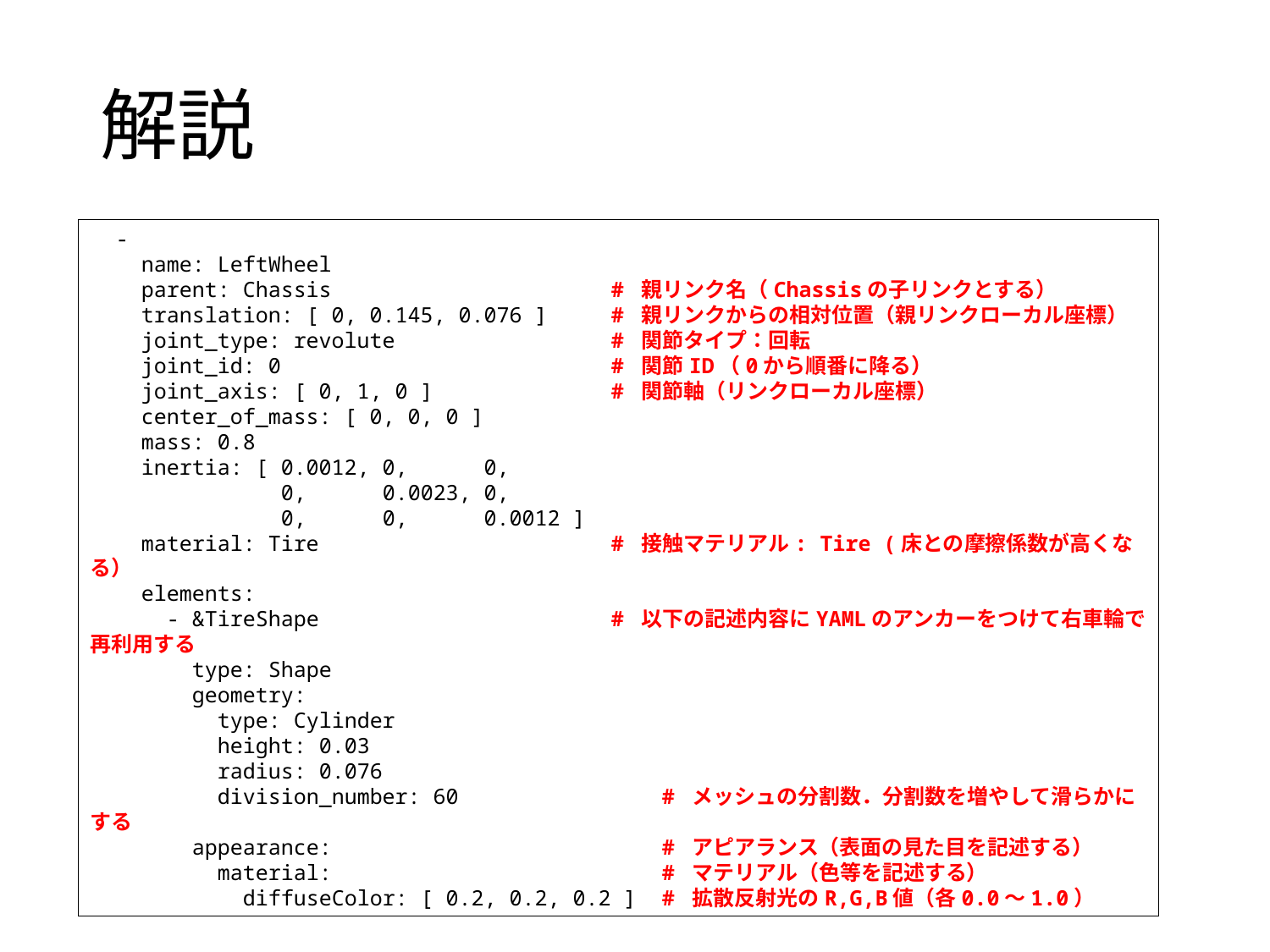

# 解説
  -
    name: LeftWheel
    parent: Chassis                      # 親リンク名（Chassisの子リンクとする）
    translation: [ 0, 0.145, 0.076 ]     # 親リンクからの相対位置（親リンクローカル座標）
    joint_type: revolute                 # 関節タイプ：回転
    joint_id: 0                          # 関節ID（0から順番に降る）
    joint_axis: [ 0, 1, 0 ]              # 関節軸（リンクローカル座標）
    center_of_mass: [ 0, 0, 0 ]
    mass: 0.8
    inertia: [ 0.0012, 0,      0,
               0,      0.0023, 0,
               0,      0,      0.0012 ]
    material: Tire                       # 接触マテリアル: Tire (床との摩擦係数が高くなる）
    elements:
      - &TireShape                       # 以下の記述内容にYAMLのアンカーをつけて右車輪で再利用する
        type: Shape
        geometry:
          type: Cylinder
          height: 0.03
          radius: 0.076
          division_number: 60                # メッシュの分割数．分割数を増やして滑らかにする
        appearance:                          # アピアランス（表面の見た目を記述する）
          material:                          # マテリアル（色等を記述する）
            diffuseColor: [ 0.2, 0.2, 0.2 ]  # 拡散反射光のR,G,B値（各0.0～1.0）